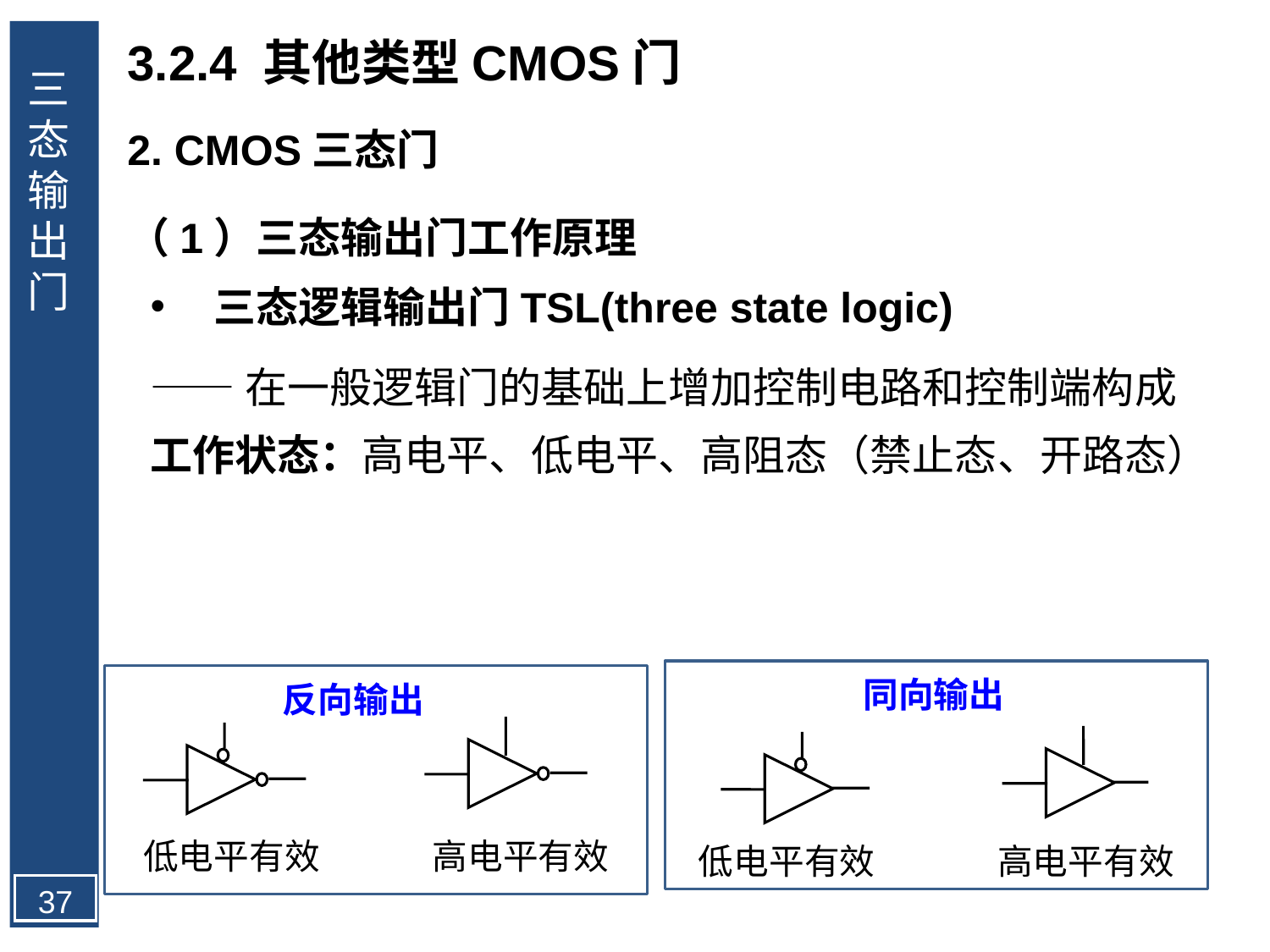

三态输出门
3.2.4 其他类型CMOS门
2. CMOS三态门
（1）三态输出门工作原理
三态逻辑输出门TSL(three state logic)

——在一般逻辑门的基础上增加控制电路和控制端构成
工作状态：高电平、低电平、高阻态（禁止态、开路态）

同向输出

低电平有效
高电平有效

反向输出

低电平有效
高电平有效
37